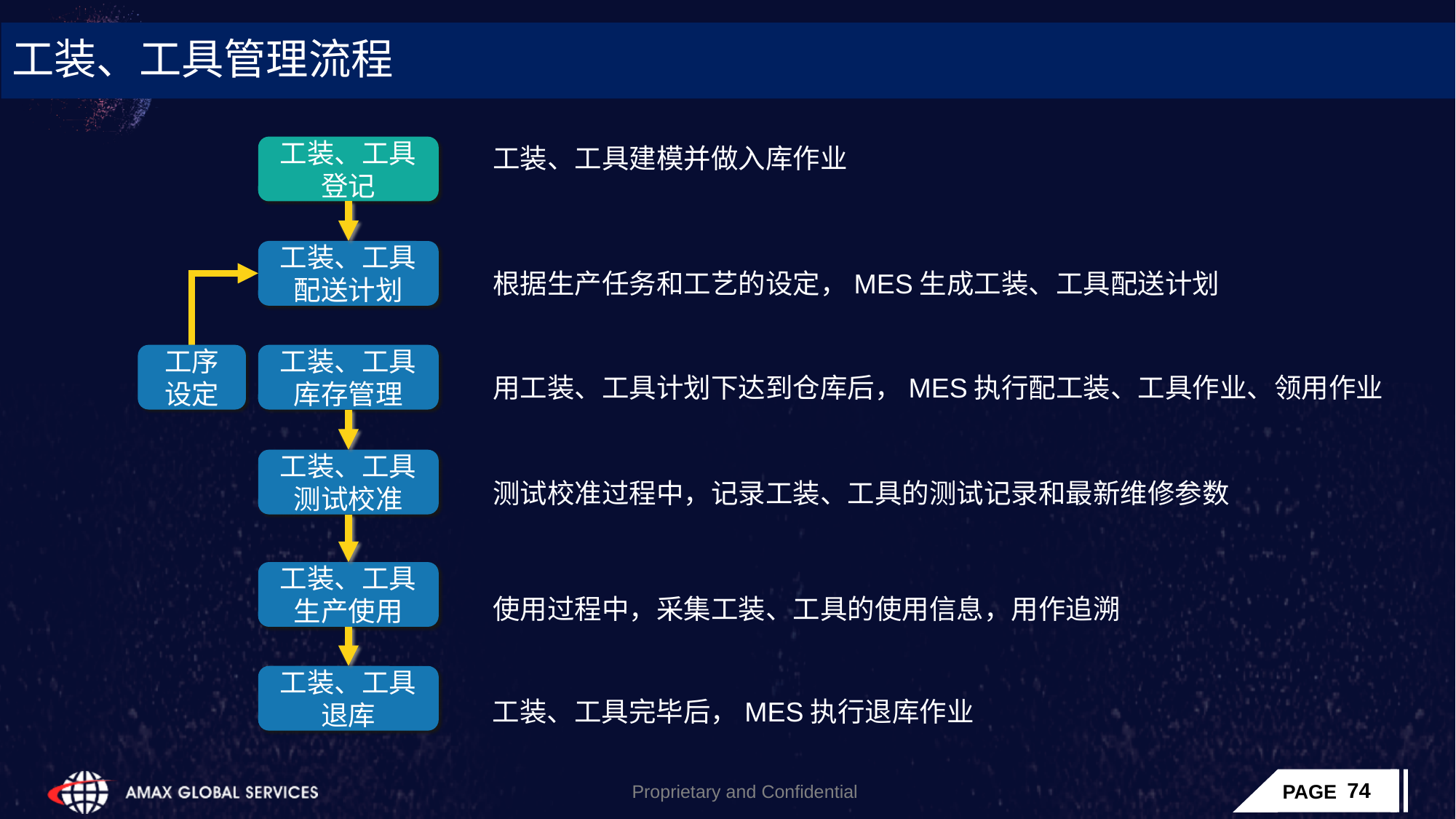

# 工装、工具管理流程
工装、工具登记
工装、工具配送计划
工序
设定
工装、工具库存管理
工装、工具测试校准
工装、工具生产使用
工装、工具退库
工装、工具建模并做入库作业
根据生产任务和工艺的设定，MES生成工装、工具配送计划
用工装、工具计划下达到仓库后，MES执行配工装、工具作业、领用作业
测试校准过程中，记录工装、工具的测试记录和最新维修参数
使用过程中，采集工装、工具的使用信息，用作追溯
工装、工具完毕后，MES执行退库作业